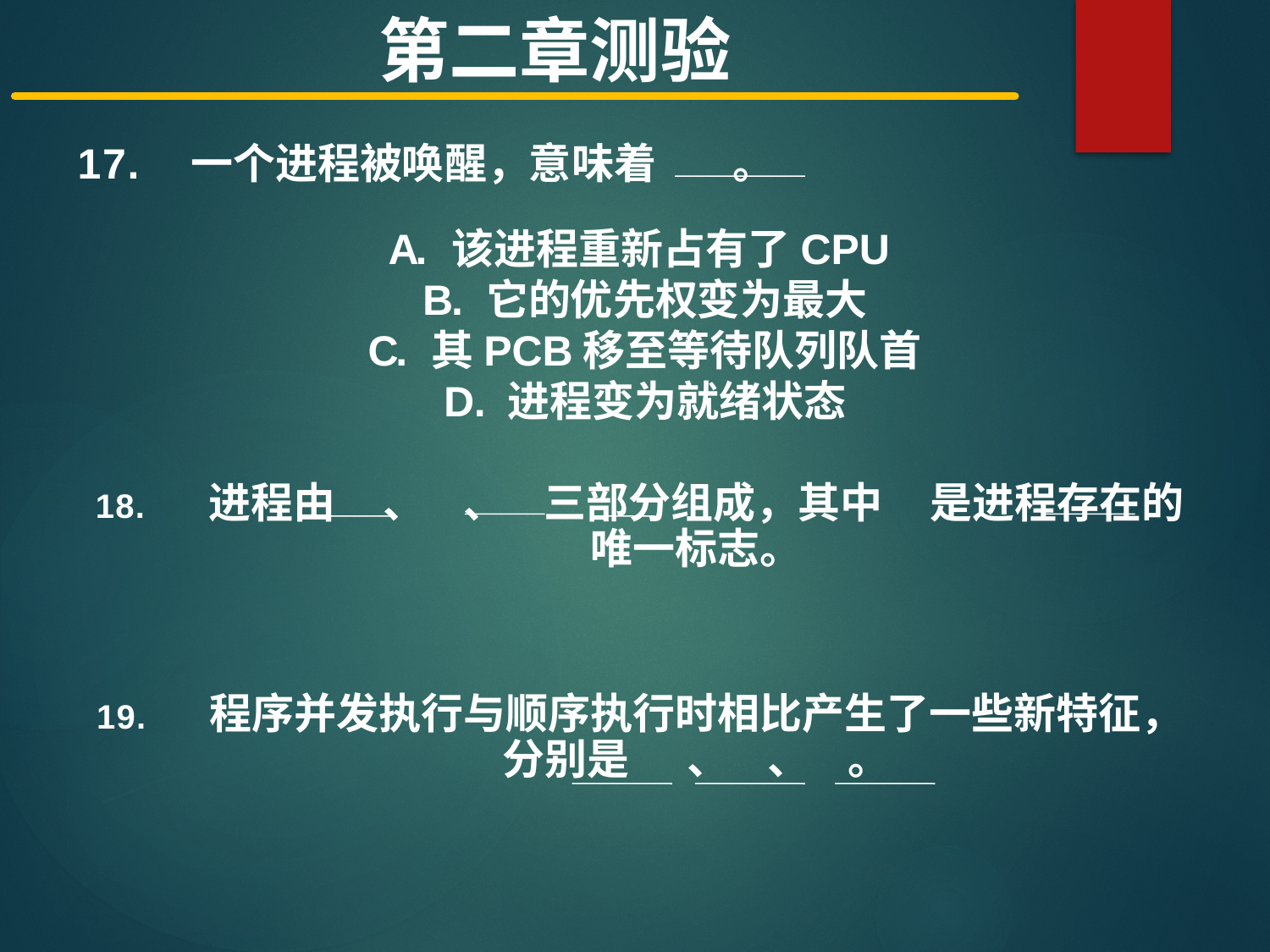

第二章测验
一个进程被唤醒，意味着        。

该进程重新占有了CPU
它的优先权变为最大
其PCB移至等待队列队首
进程变为就绪状态
进程由     、    、    三部分组成，其中     是进程存在的唯一标志。

程序并发执行与顺序执行时相比产生了一些新特征，分别是      、    、    。